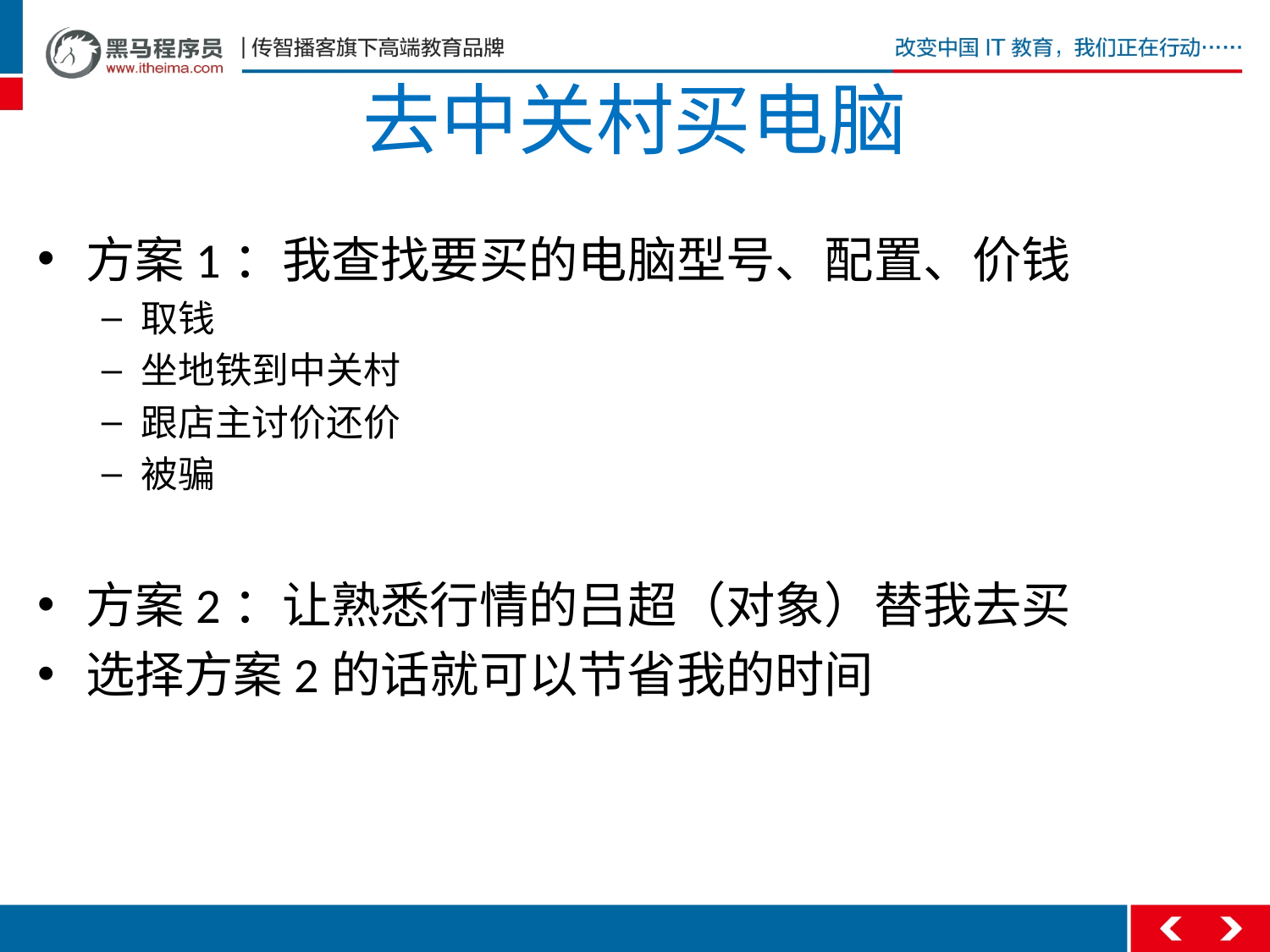

# 去中关村买电脑
方案1：我查找要买的电脑型号、配置、价钱
取钱
坐地铁到中关村
跟店主讨价还价
被骗

方案2：让熟悉行情的吕超（对象）替我去买
选择方案2的话就可以节省我的时间